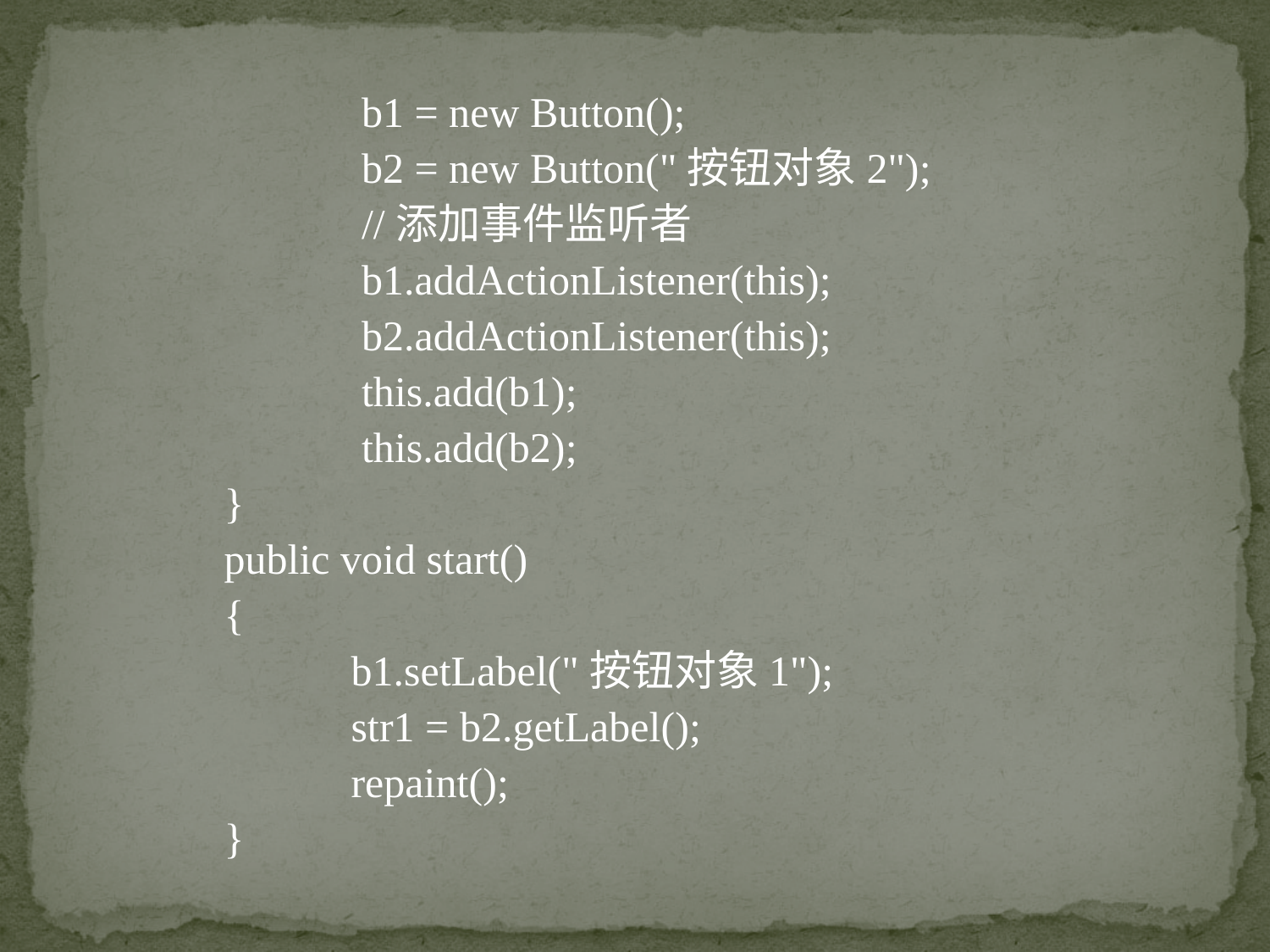

b1 = new Button();
	 b2 = new Button("按钮对象2");
	 //添加事件监听者
	 b1.addActionListener(this);
	 b2.addActionListener(this);
	 this.add(b1);
	 this.add(b2);
}
public void start()
{
	b1.setLabel("按钮对象1");
	str1 = b2.getLabel();
	repaint();
}